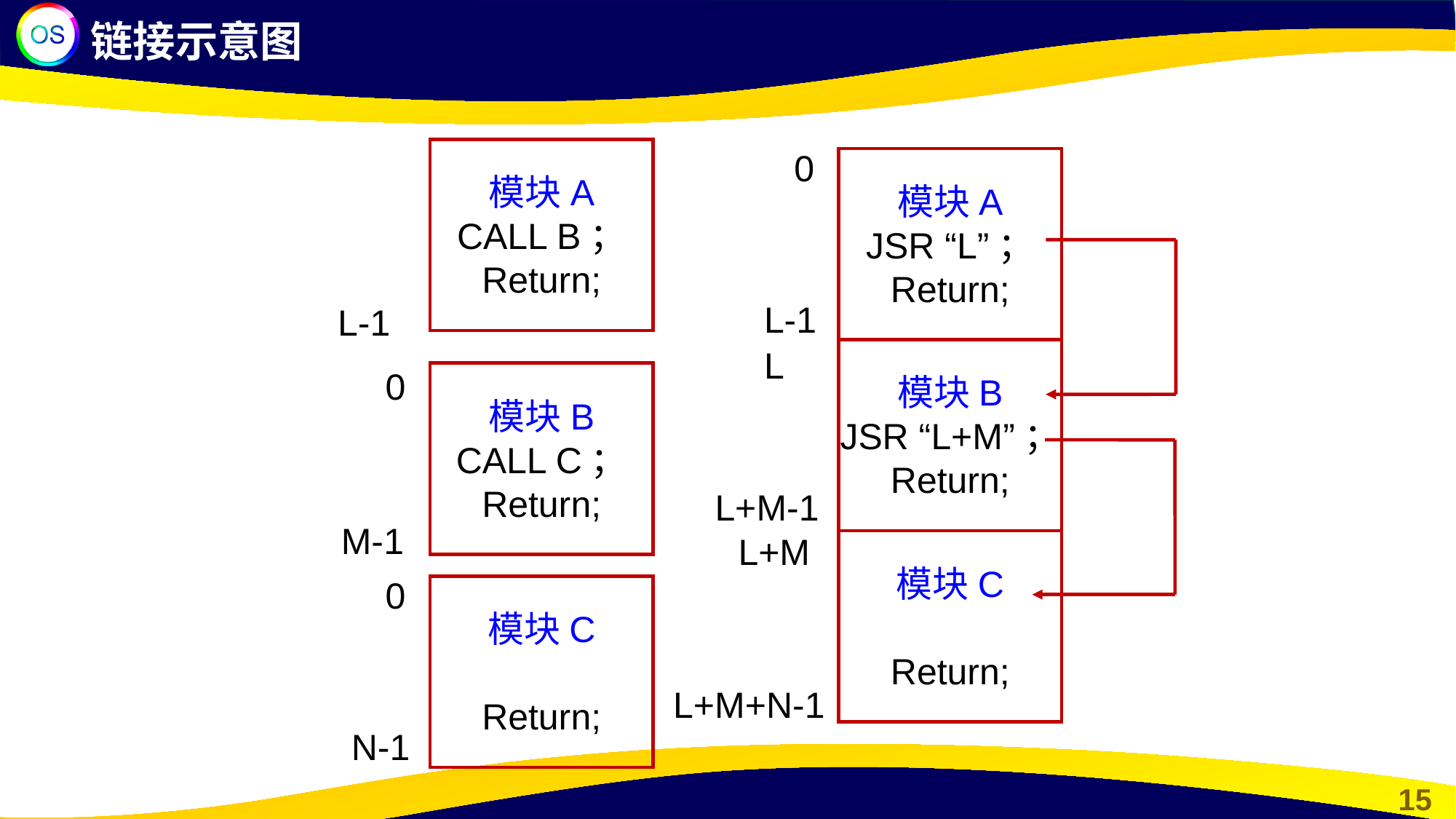

链接示意图
模块A
CALL B；
Return;
0
模块A
JSR “L”；
Return;

L-1
L-1
L
模块B
JSR “L+M”；
Return;
0
模块B
CALL C；
Return;

L+M-1
M-1
L+M
模块C

Return;
0
模块C

Return;

L+M+N-1
N-1